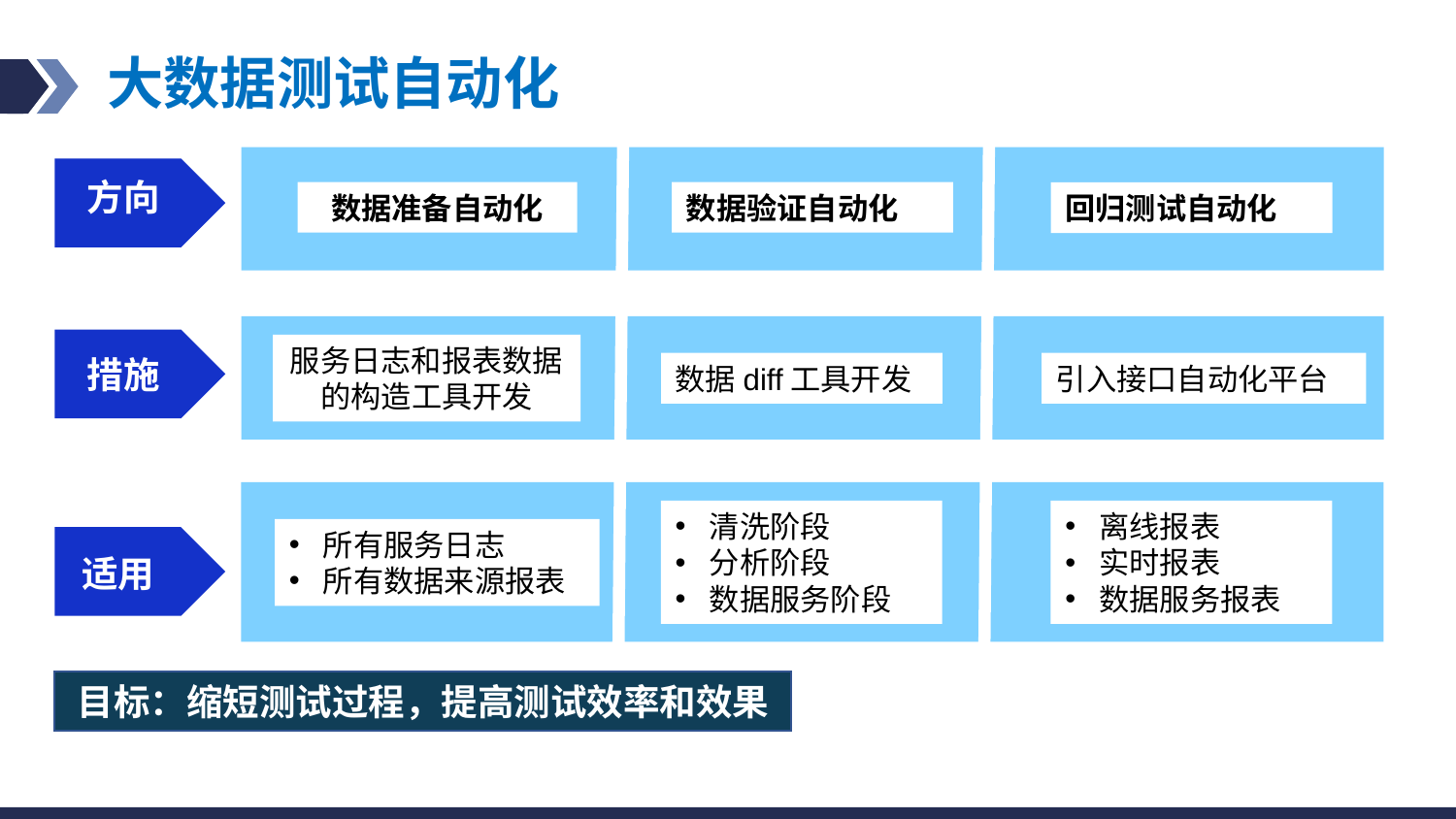

# 大数据测试自动化

数据准备自动化
数据验证自动化
回归测试自动化
方向

措施

适用

服务日志和报表数据
的构造工具开发
数据diff工具开发
引入接口自动化平台

清洗阶段
分析阶段
数据服务阶段
离线报表
实时报表
数据服务报表
所有服务日志
所有数据来源报表
目标：缩短测试过程，提高测试效率和效果